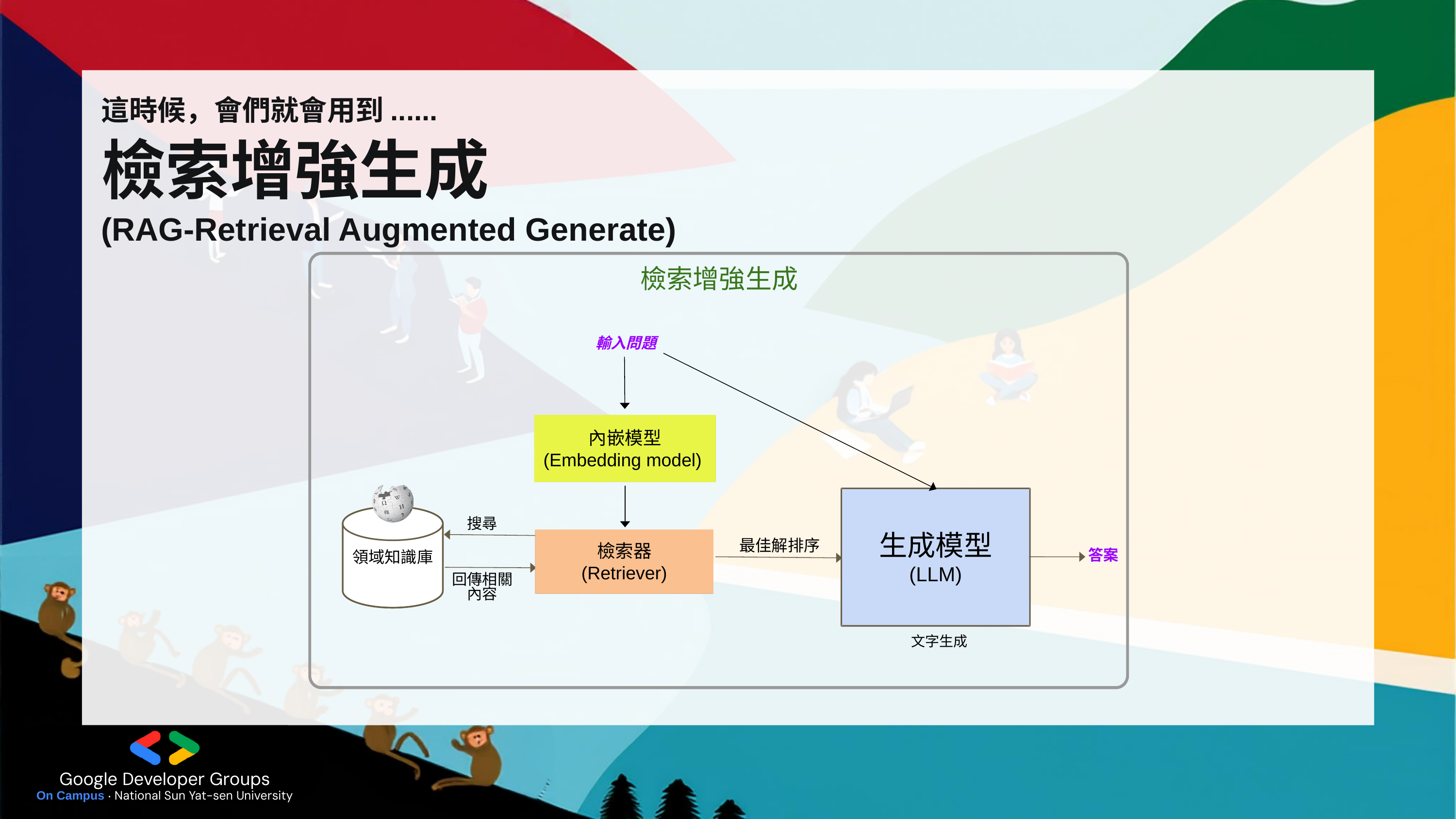

這時候，會們就會用到......
檢索增強生成
(RAG-Retrieval Augmented Generate)

檢索增強生成
輸入問題

內嵌模型
(Embedding model)

生成模型
(LLM)

領域知識庫

搜尋

檢索器
(Retriever)

最佳解排序
答案

回傳相關內容
文字生成

Google Developer Groups
On Campus ‧ National Sun Yat-sen University